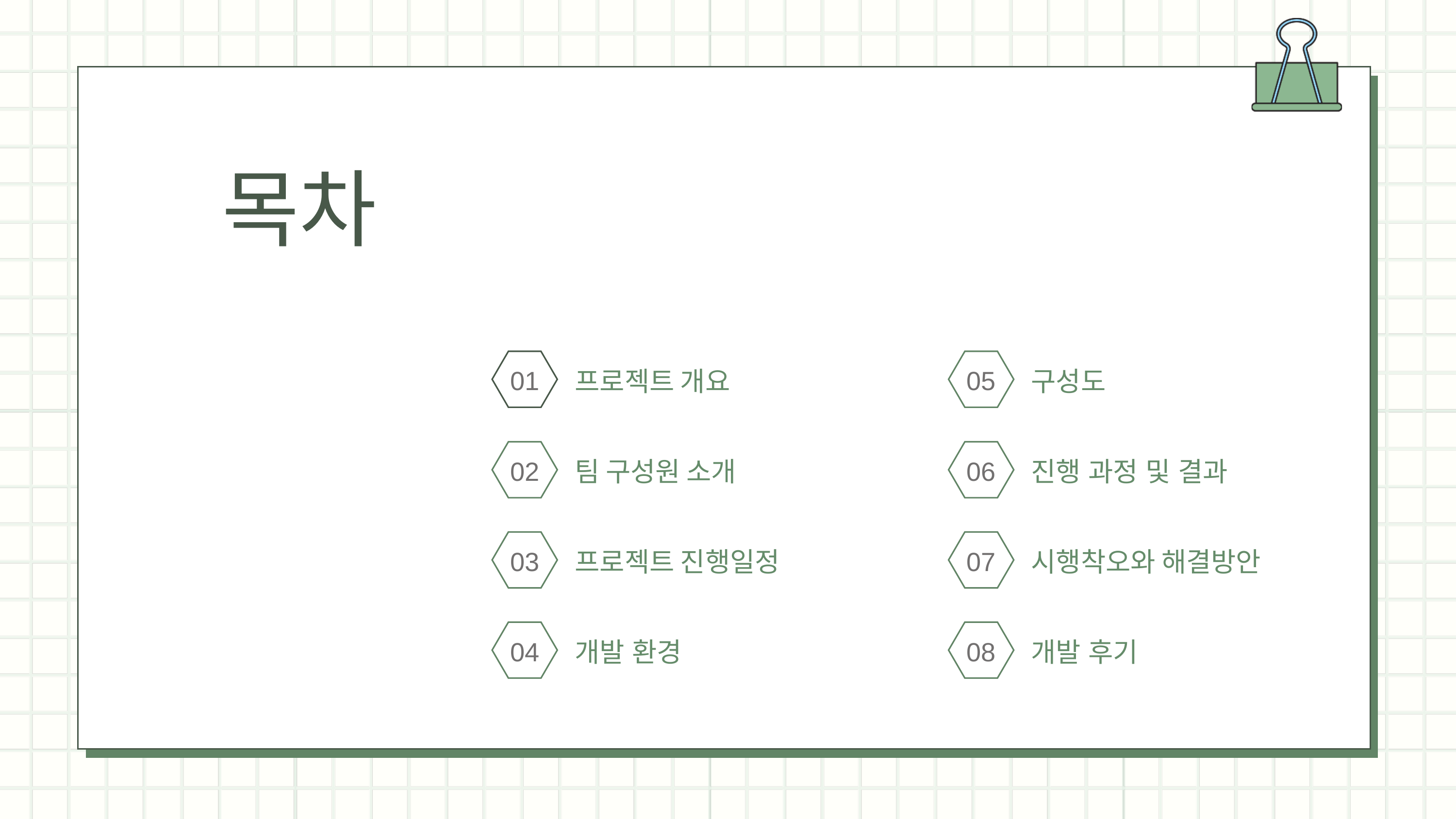

목차

01

05
프로젝트 개요
구성도

02

06
팀 구성원 소개
진행 과정 및 결과

03

07
프로젝트 진행일정
시행착오와 해결방안

04

08
개발 환경
개발 후기